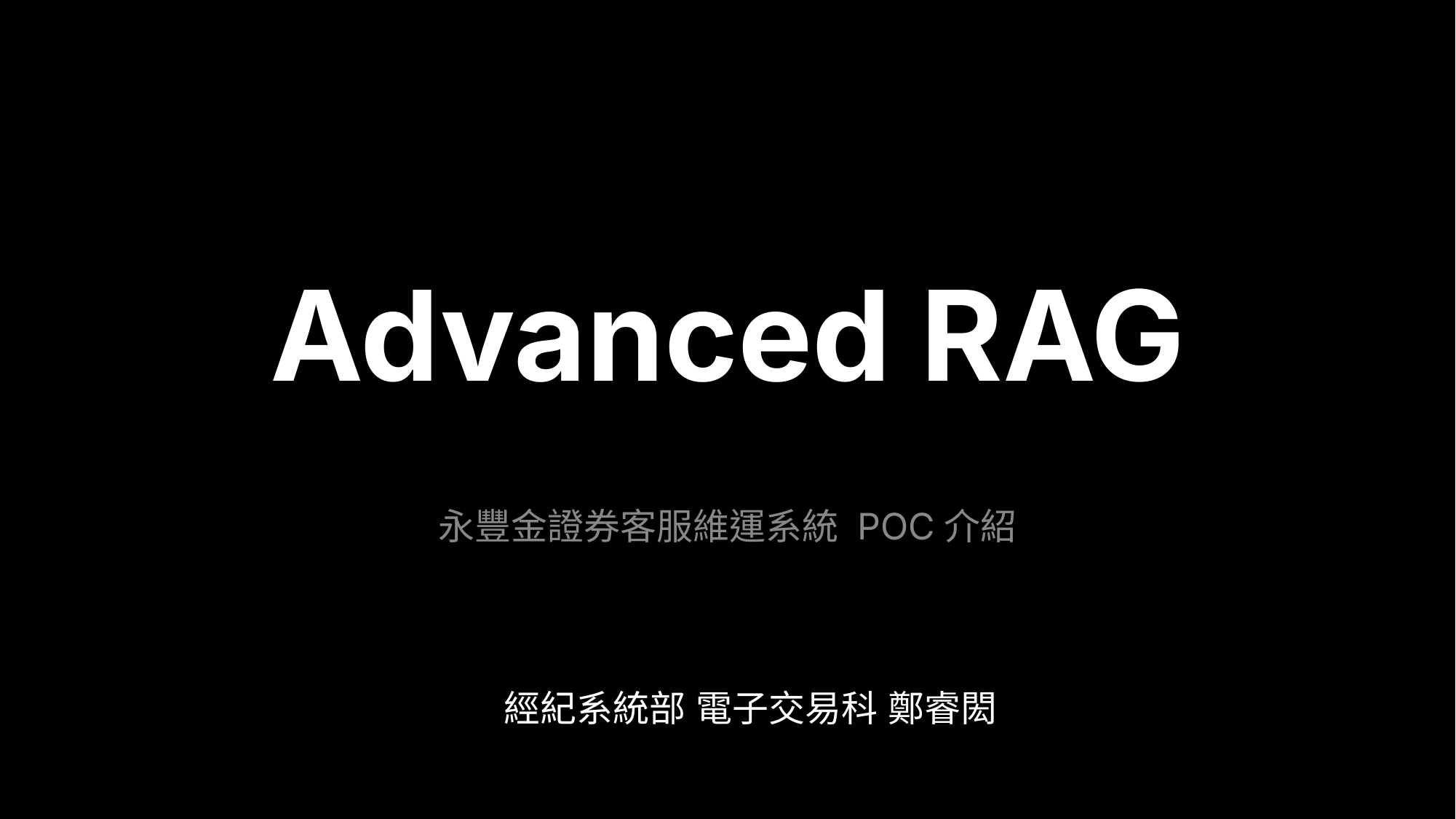

Advanced RAG
永豐金證券客服維運系統 POC介紹
經紀系統部 電子交易科 鄭睿閎